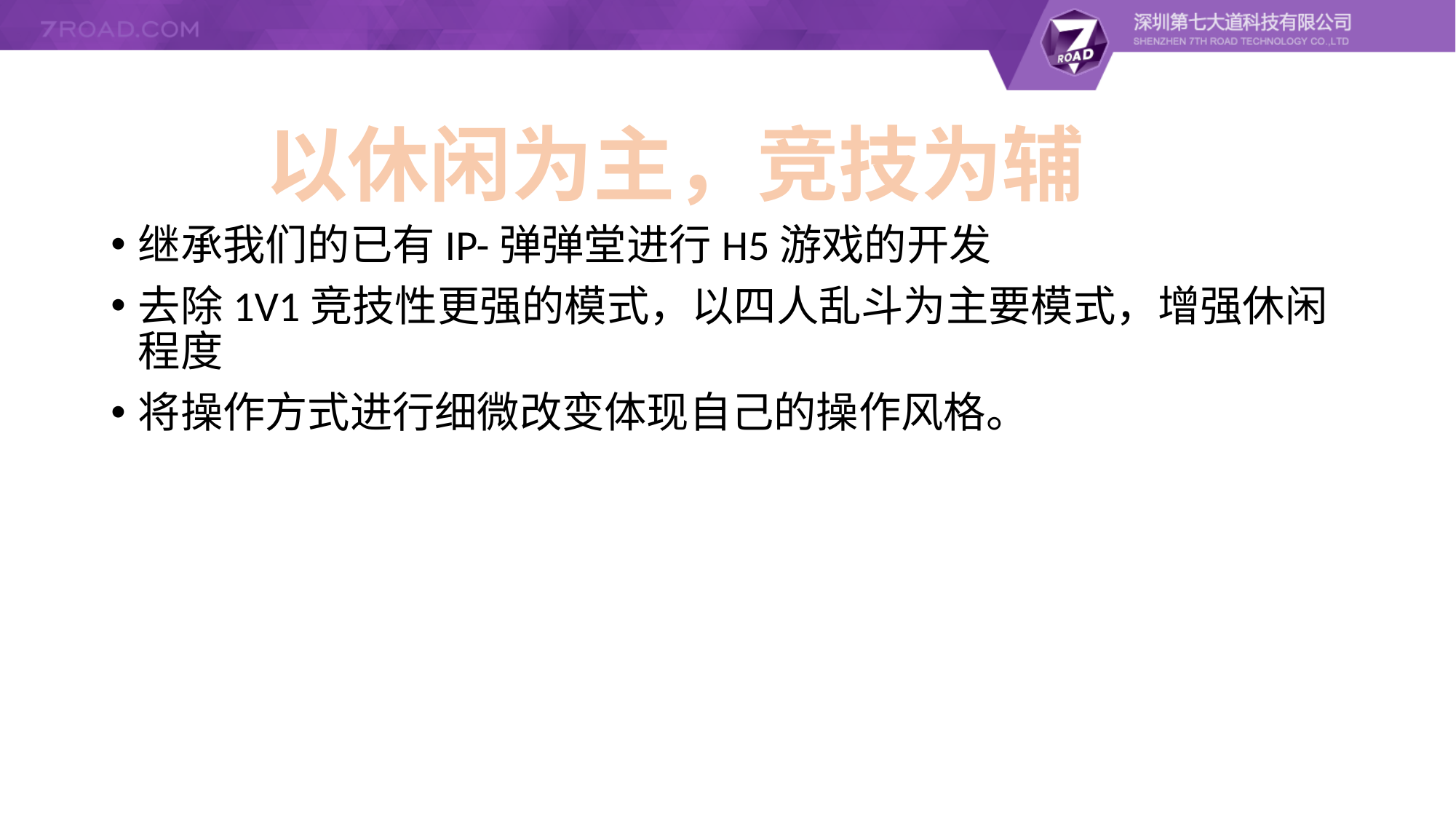

以休闲为主，竞技为辅
继承我们的已有IP-弹弹堂进行H5游戏的开发
去除1V1竞技性更强的模式，以四人乱斗为主要模式，增强休闲程度
将操作方式进行细微改变体现自己的操作风格。